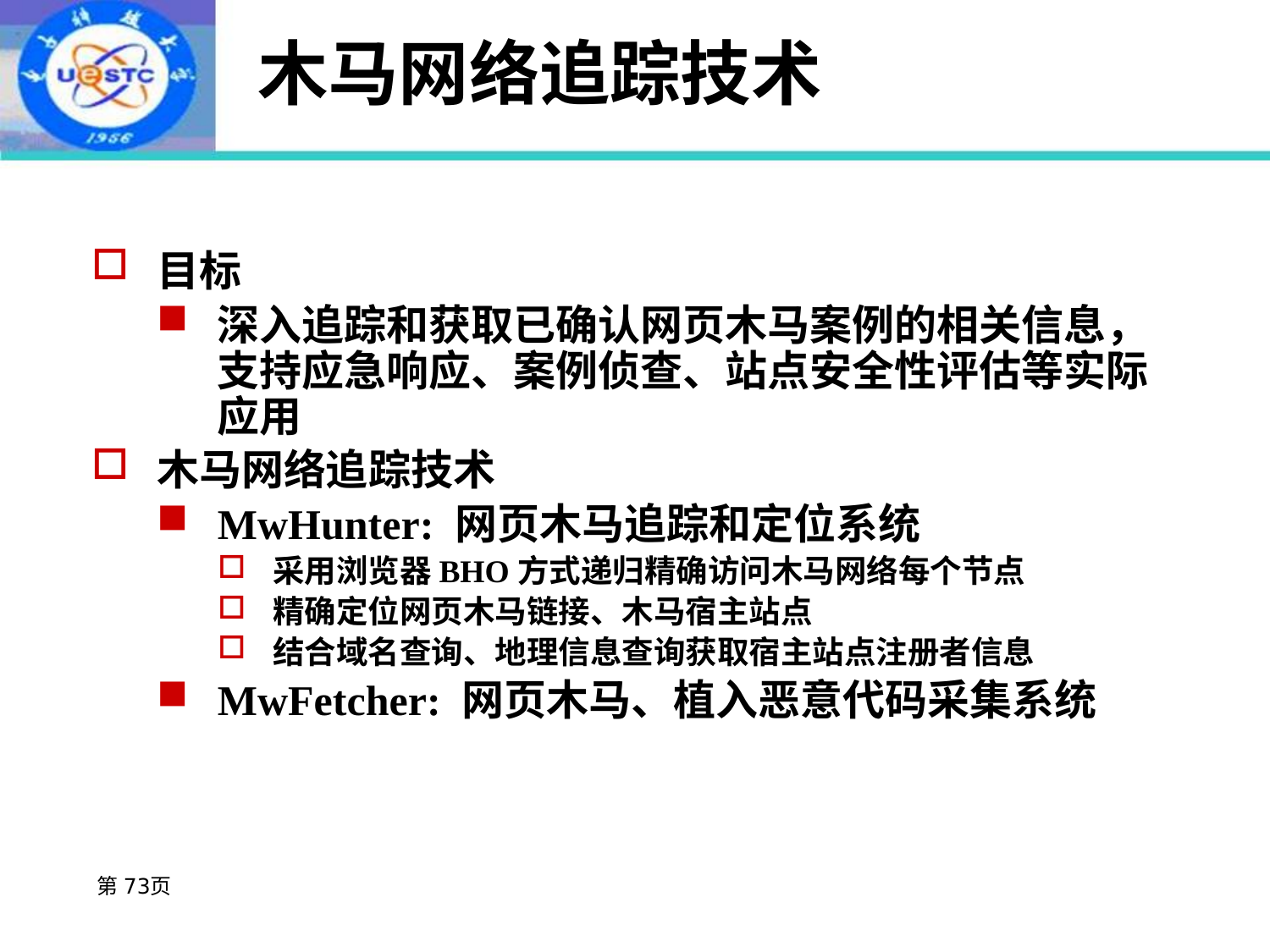

# 木马网络追踪技术
目标
深入追踪和获取已确认网页木马案例的相关信息，支持应急响应、案例侦查、站点安全性评估等实际应用
木马网络追踪技术
MwHunter: 网页木马追踪和定位系统
采用浏览器BHO方式递归精确访问木马网络每个节点
精确定位网页木马链接、木马宿主站点
结合域名查询、地理信息查询获取宿主站点注册者信息
MwFetcher: 网页木马、植入恶意代码采集系统
第73页